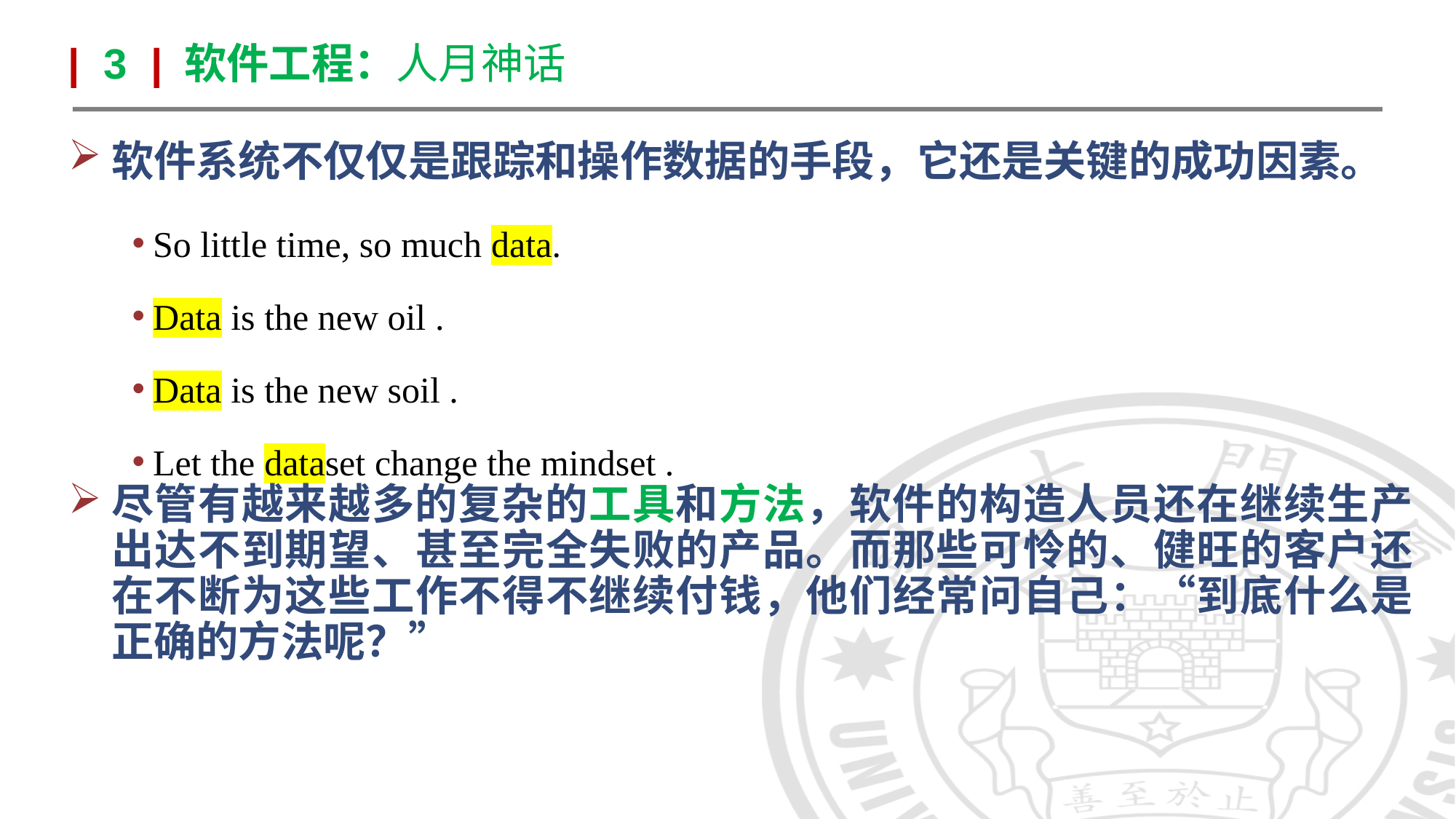

|  3  | 软件工程：人月神话

软件系统不仅仅是跟踪和操作数据的手段，它还是关键的成功因素。
So little time, so much data.
Data is the new oil .
Data is the new soil .
Let the dataset change the mindset .
尽管有越来越多的复杂的工具和方法，软件的构造人员还在继续生产出达不到期望、甚至完全失败的产品。而那些可怜的、健旺的客户还在不断为这些工作不得不继续付钱，他们经常问自己：“到底什么是正确的方法呢？”